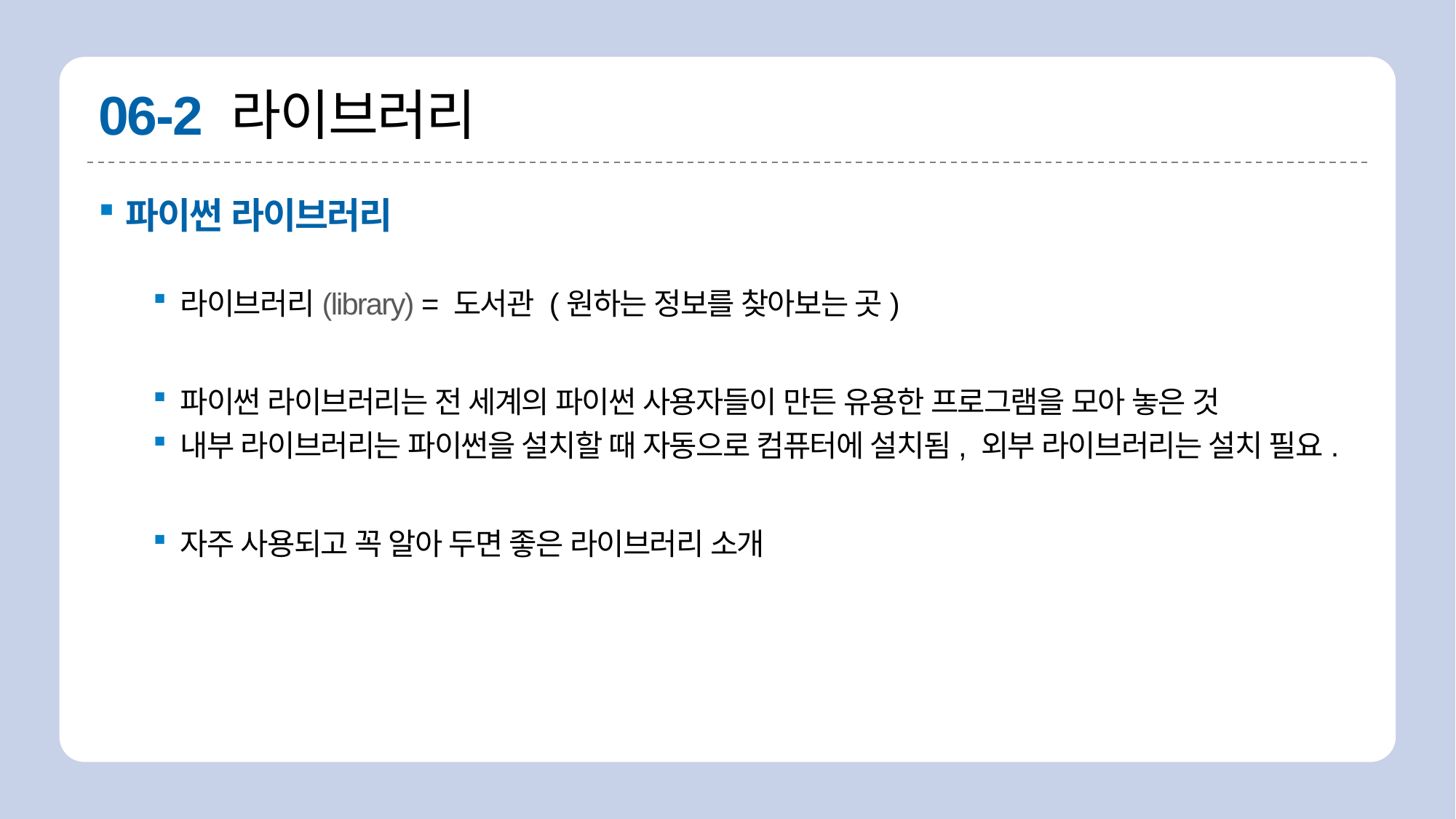

# 06-2 라이브러리
파이썬 라이브러리

라이브러리(library) = 도서관 (원하는 정보를 찾아보는 곳)

파이썬 라이브러리는 전 세계의 파이썬 사용자들이 만든 유용한 프로그램을 모아 놓은 것
내부 라이브러리는 파이썬을 설치할 때 자동으로 컴퓨터에 설치됨, 외부 라이브러리는 설치 필요.

자주 사용되고 꼭 알아 두면 좋은 라이브러리 소개